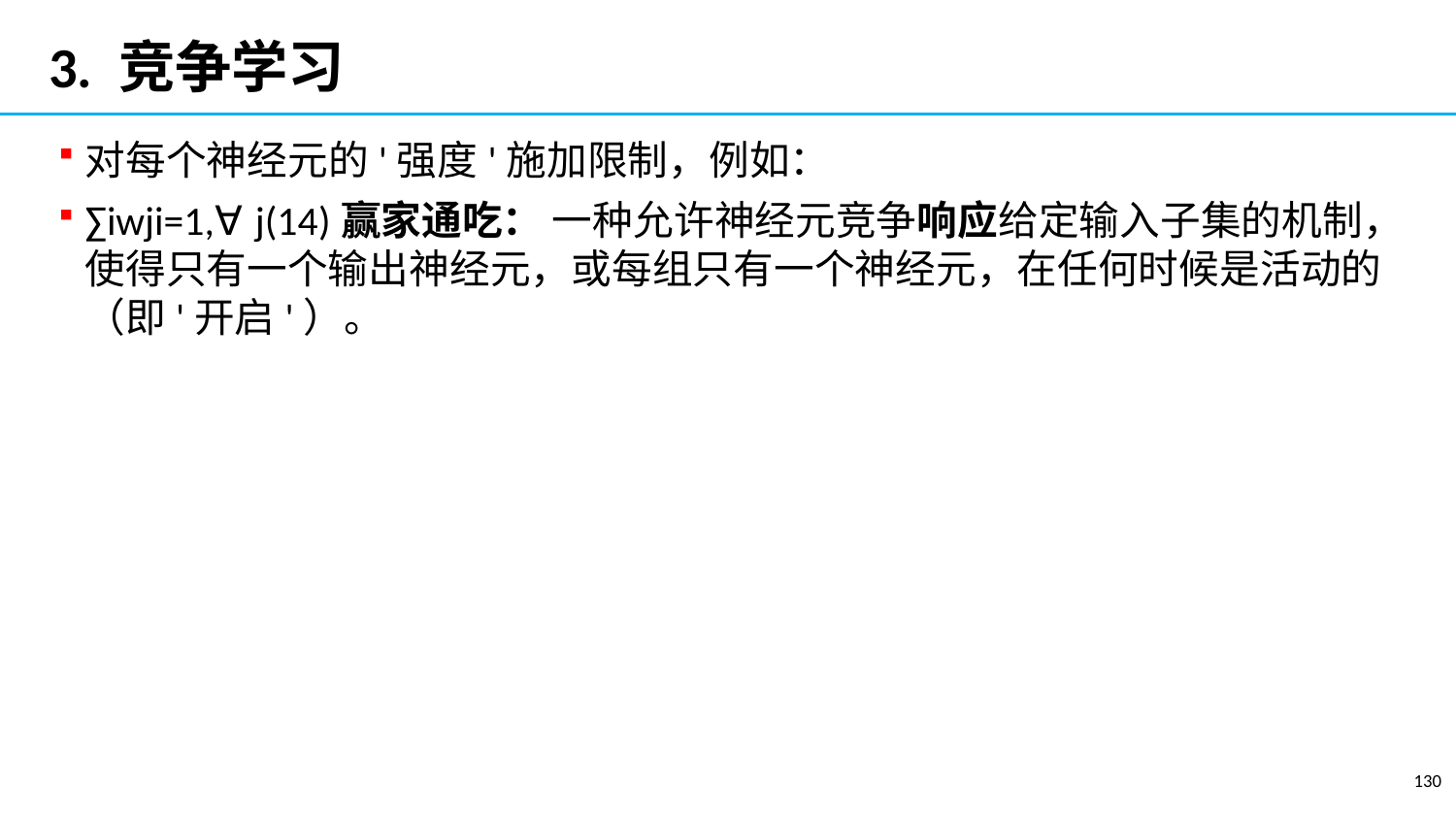

# 3. 竞争学习

对每个神经元的'强度'施加限制，例如：
∑iwji=1,∀j(14)赢家通吃： 一种允许神经元竞争响应给定输入子集的机制，使得只有一个输出神经元，或每组只有一个神经元，在任何时候是活动的（即'开启'）。
130